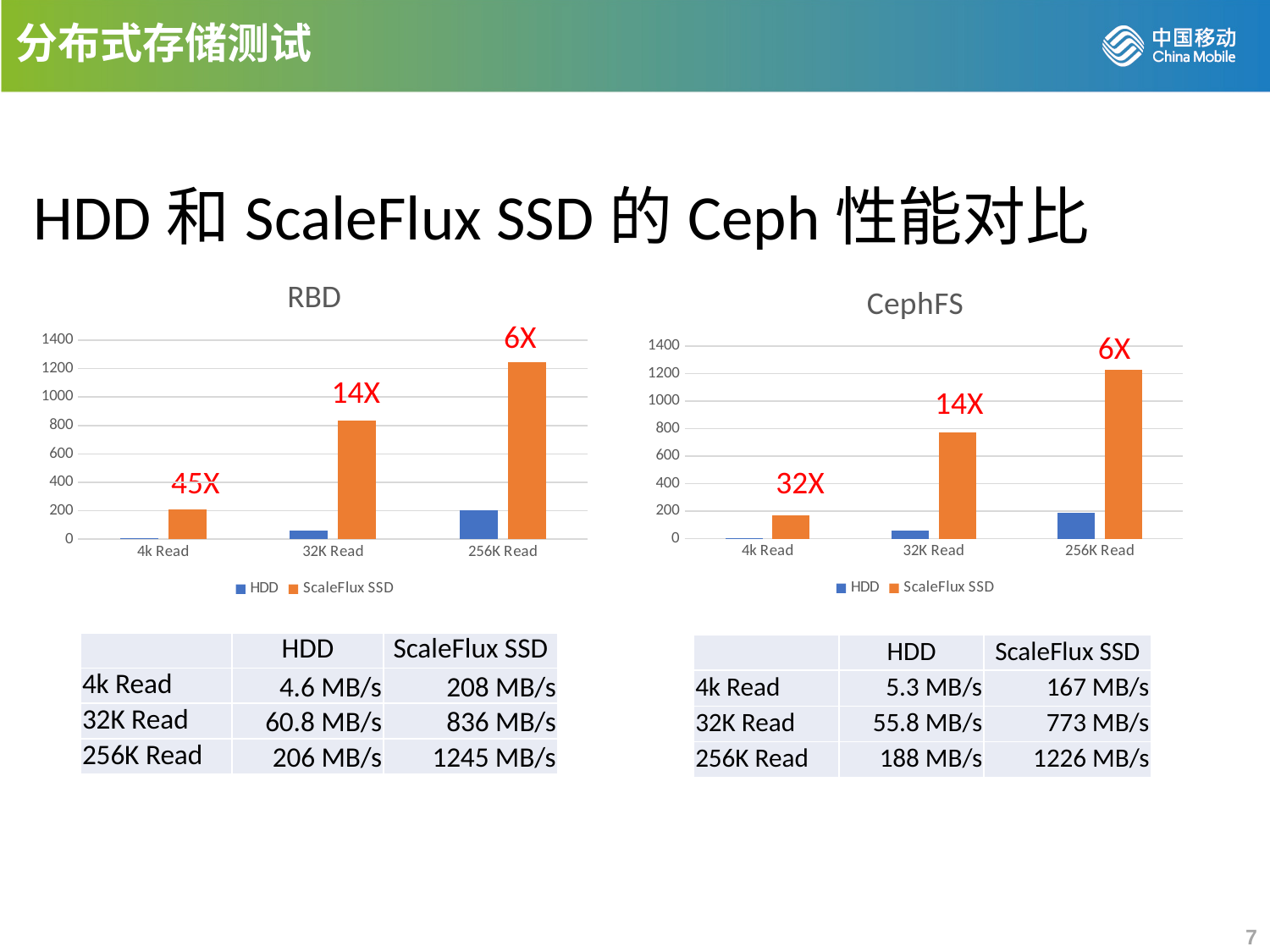

分布式存储测试

HDD和ScaleFlux SSD的Ceph性能对比

### Chart: RBD

| Category | HDD | ScaleFlux SSD |
|---|---|---|
| 4k Read | 4.6 | 208.0 |
| 32K Read | 60.8 | 836.0 |
| 256K Read | 206.0 | 1245.0 |

### Chart: CephFS

| Category | HDD | ScaleFlux SSD |
|---|---|---|
| 4k Read | 5.3 | 167.0 |
| 32K Read | 55.8 | 773.0 |
| 256K Read | 188.0 | 1226.0 |
6X
6X
14X
14X
45X
32X
|  | HDD | ScaleFlux SSD |
| --- | --- | --- |
| 4k Read | 4.6 MB/s | 208 MB/s |
| 32K Read | 60.8 MB/s | 836 MB/s |
| 256K Read | 206 MB/s | 1245 MB/s |
|  | HDD | ScaleFlux SSD |
| --- | --- | --- |
| 4k Read | 5.3 MB/s | 167 MB/s |
| 32K Read | 55.8 MB/s | 773 MB/s |
| 256K Read | 188 MB/s | 1226 MB/s |